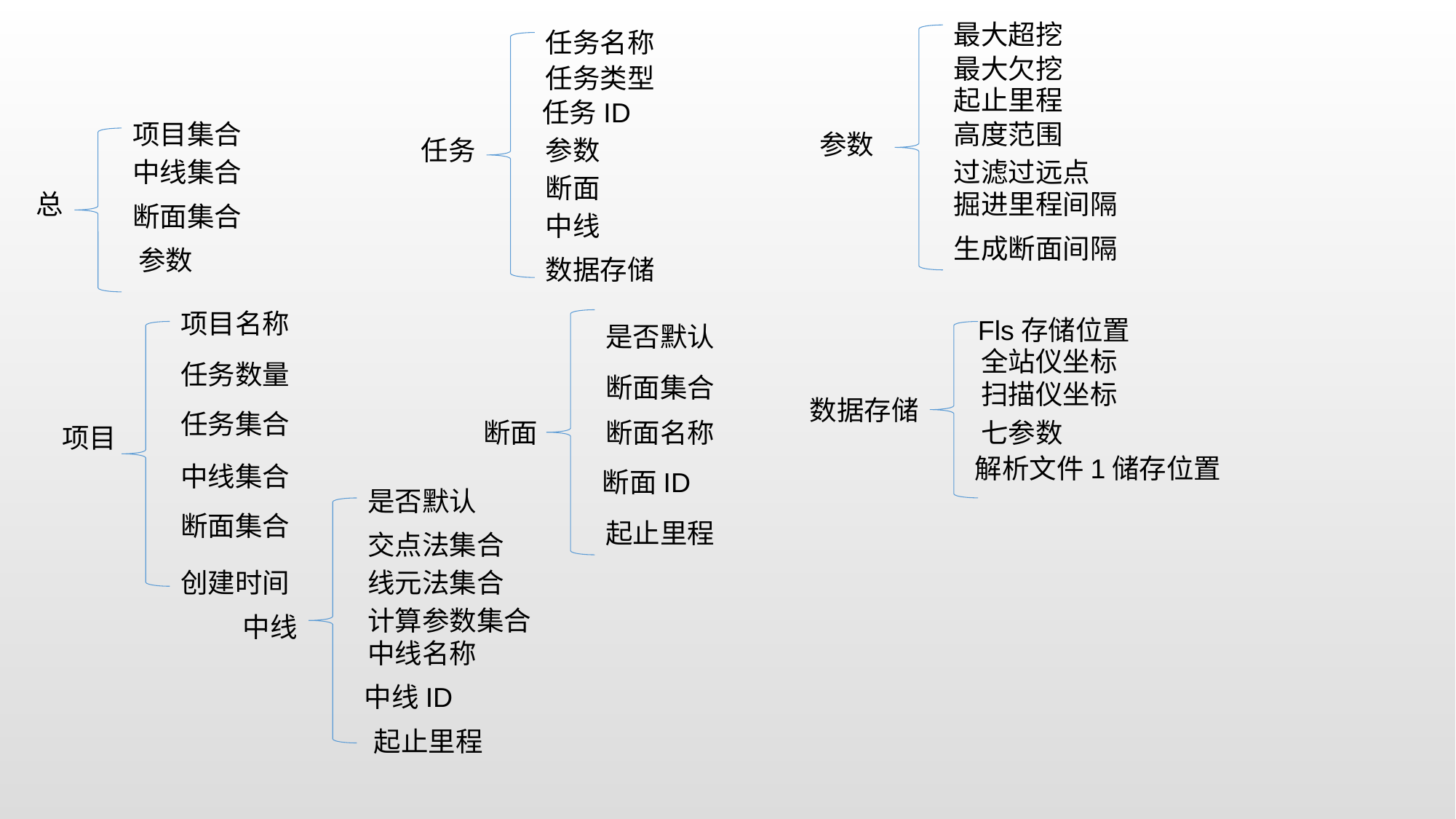

最大超挖
任务名称

最大欠挖
任务类型
起止里程
任务ID
项目集合
高度范围
参数

任务
参数
中线集合
过滤过远点
断面
总
掘进里程间隔
断面集合
中线
生成断面间隔
参数
数据存储
项目名称
Fls存储位置

是否默认

全站仪坐标
任务数量
断面集合
扫描仪坐标
数据存储
任务集合
断面名称
断面
七参数
项目
解析文件1储存位置
中线集合
断面ID
是否默认

断面集合
起止里程
交点法集合
创建时间
线元法集合
计算参数集合
中线
中线名称
中线ID
起止里程